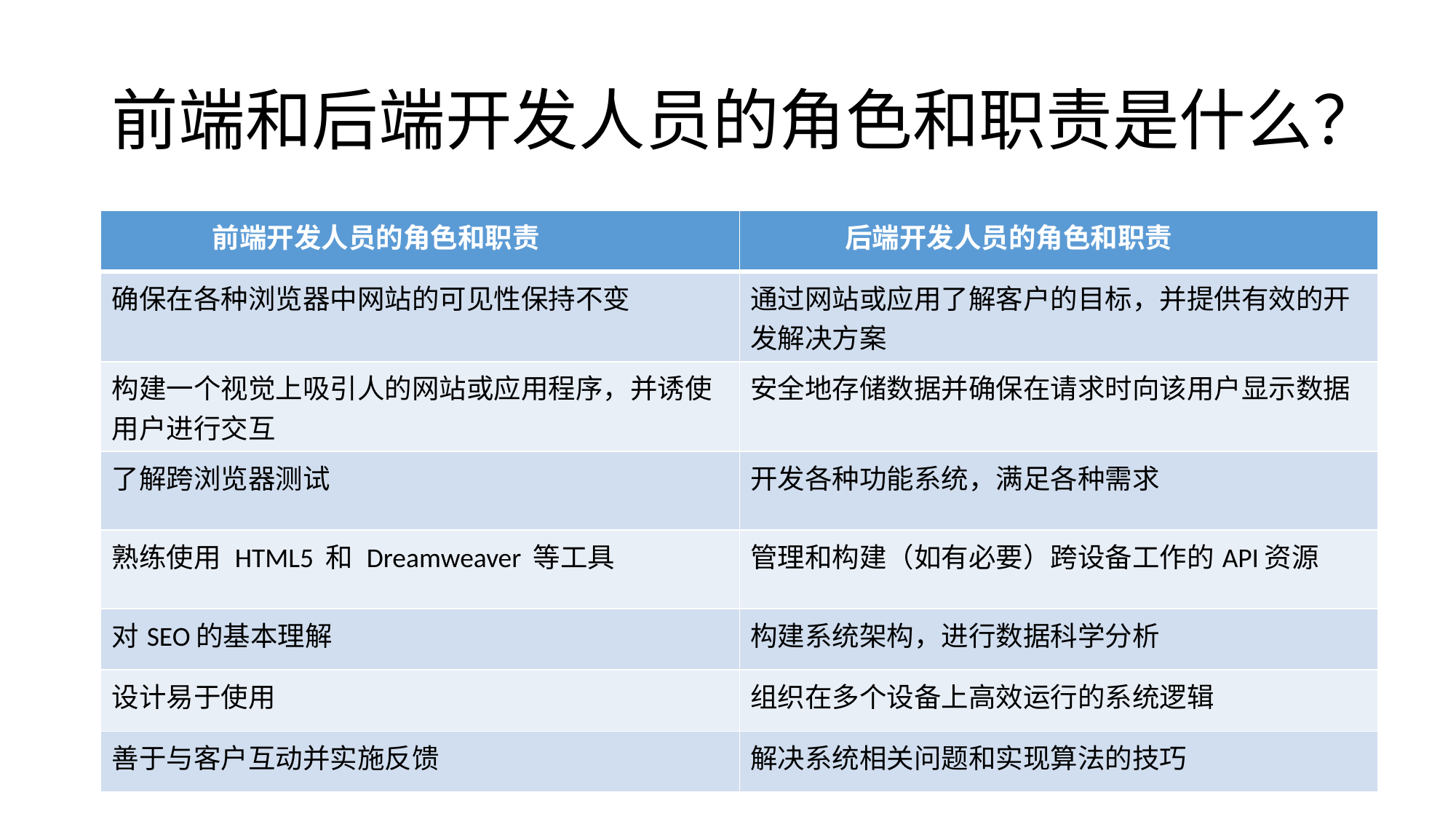

# 前端和后端开发人员的角色和职责是什么？
| 前端开发人员的角色和职责 | 后端开发人员的角色和职责 |
| --- | --- |
| 确保在各种浏览器中网站的可见性保持不变 | 通过网站或应用了解客户的目标，并提供有效的开发解决方案 |
| 构建一个视觉上吸引人的网站或应用程序，并诱使用户进行交互 | 安全地存储数据并确保在请求时向该用户显示数据 |
| 了解跨浏览器测试 | 开发各种功能系统，满足各种需求 |
| 熟练使用 HTML5 和 Dreamweaver 等工具 | 管理和构建（如有必要）跨设备工作的API资源 |
| 对SEO的基本理解 | 构建系统架构，进行数据科学分析 |
| 设计易于使用 | 组织在多个设备上高效运行的系统逻辑 |
| 善于与客户互动并实施反馈 | 解决系统相关问题和实现算法的技巧 |